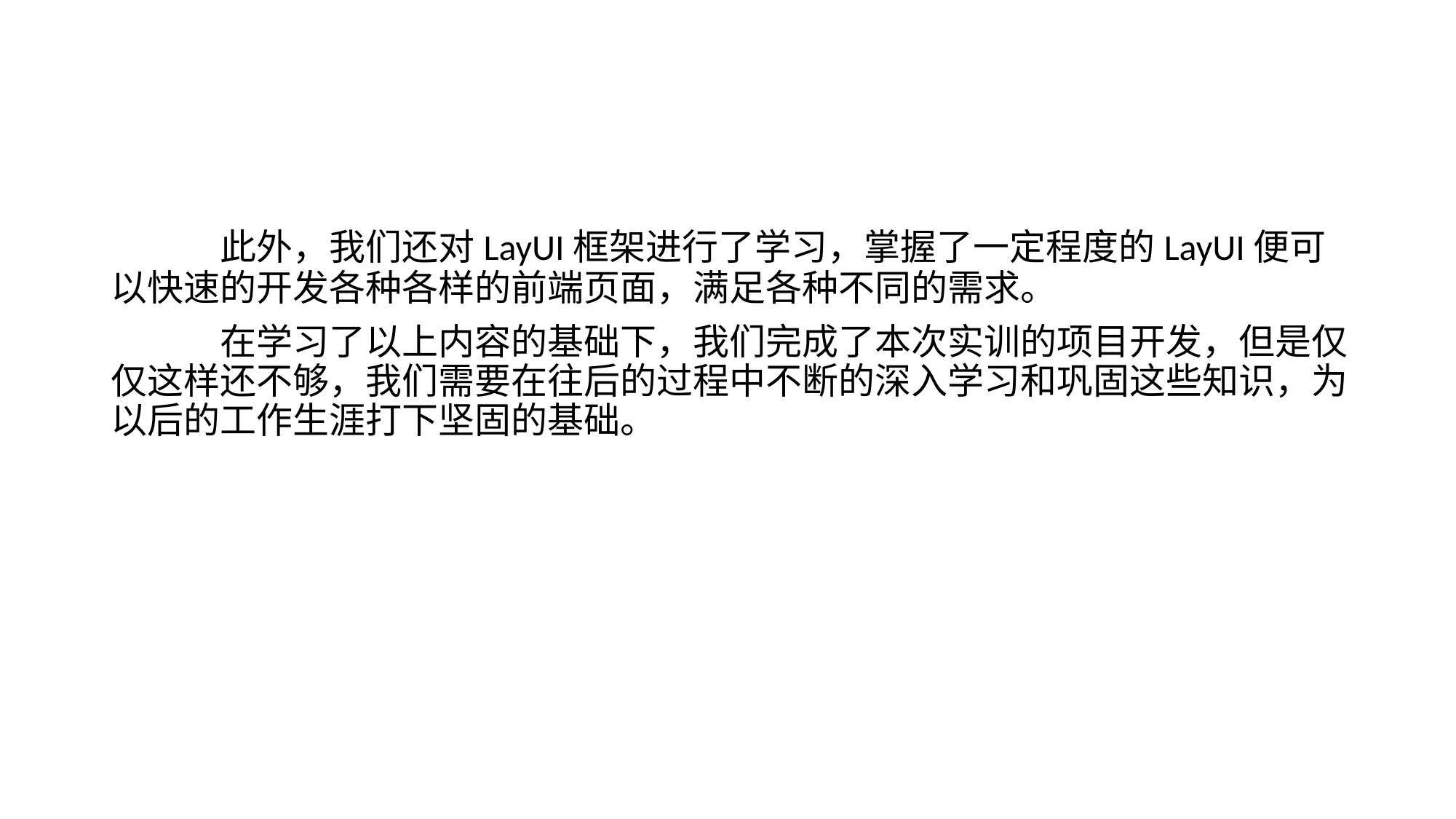

此外，我们还对LayUI框架进行了学习，掌握了一定程度的LayUI便可以快速的开发各种各样的前端页面，满足各种不同的需求。
	在学习了以上内容的基础下，我们完成了本次实训的项目开发，但是仅仅这样还不够，我们需要在往后的过程中不断的深入学习和巩固这些知识，为以后的工作生涯打下坚固的基础。